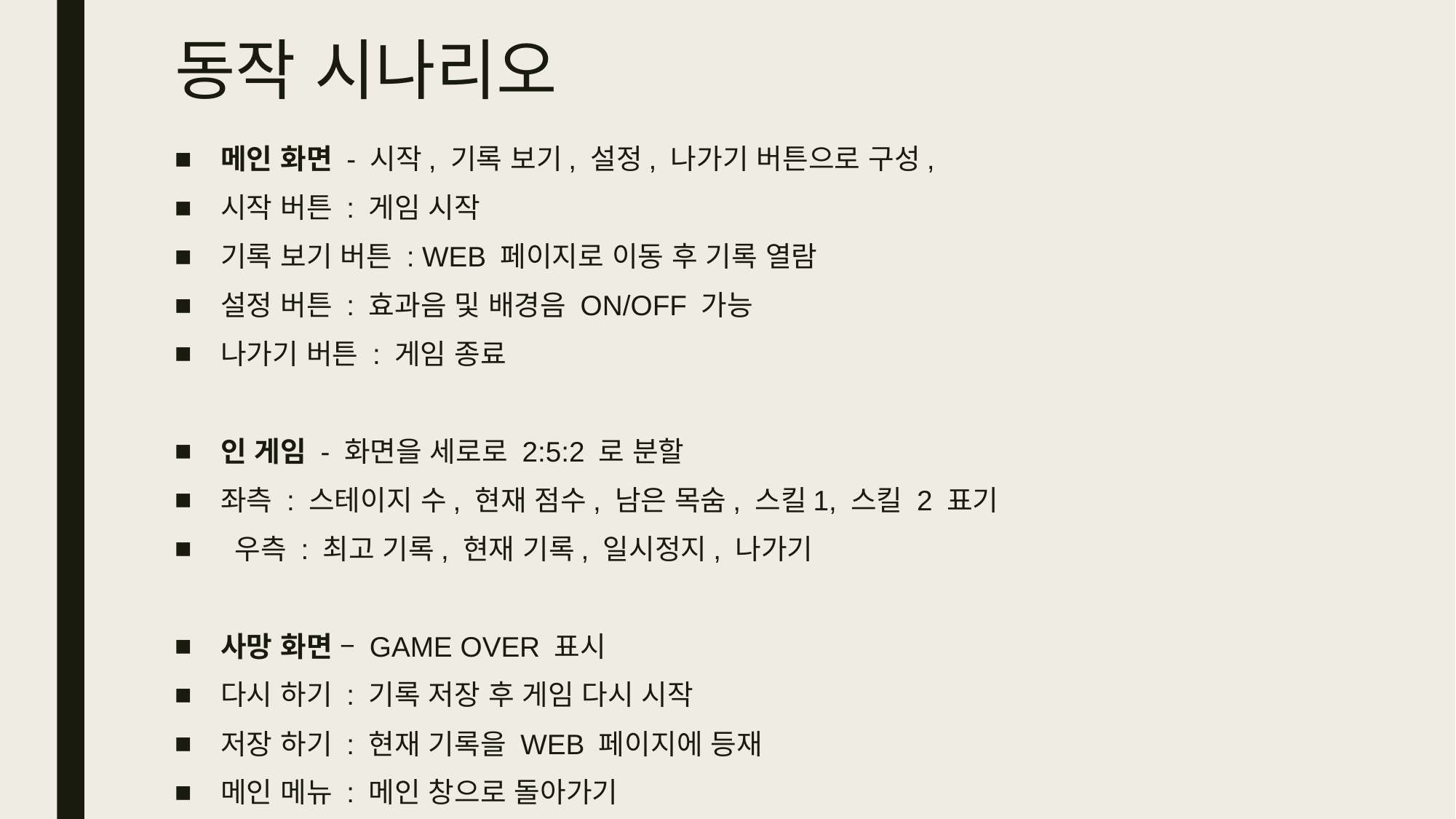

# 동작 시나리오
메인 화면 - 시작, 기록 보기, 설정, 나가기 버튼으로 구성,
시작 버튼 : 게임 시작
기록 보기 버튼 : web 페이지로 이동 후 기록 열람
설정 버튼 : 효과음 및 배경음 on/off 가능
나가기 버튼 : 게임 종료

인 게임 - 화면을 세로로 2:5:2 로 분할
좌측 : 스테이지 수, 현재 점수, 남은 목숨, 스킬1, 스킬 2 표기
 우측 : 최고 기록, 현재 기록, 일시정지, 나가기

사망 화면 – Game over 표시
다시 하기 : 기록 저장 후 게임 다시 시작
저장 하기 : 현재 기록을 web 페이지에 등재
메인 메뉴 : 메인 창으로 돌아가기